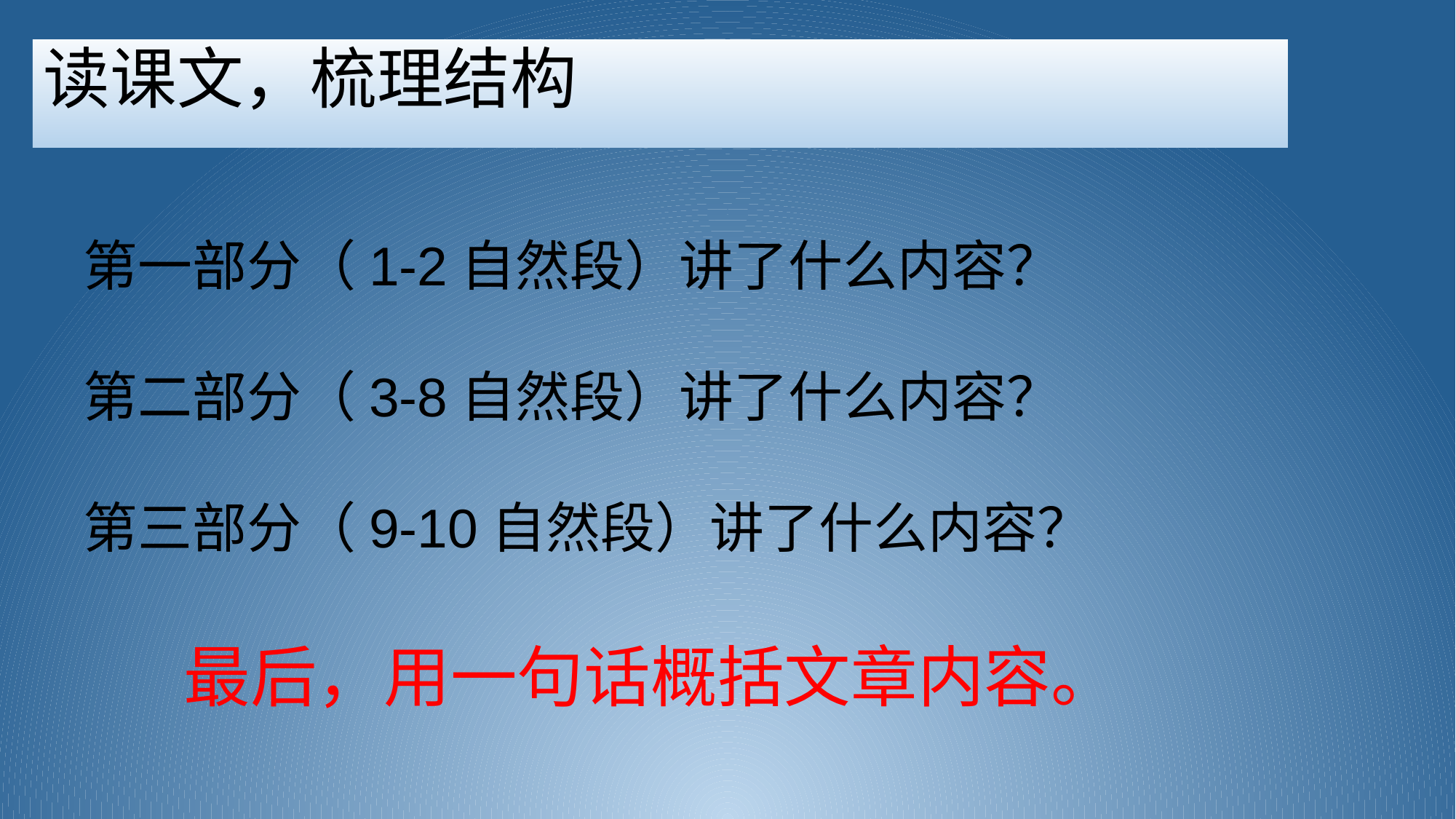

读课文，梳理结构
第一部分（1-2自然段）讲了什么内容？

第二部分（3-8自然段）讲了什么内容？

第三部分（9-10自然段）讲了什么内容？
最后，用一句话概括文章内容。